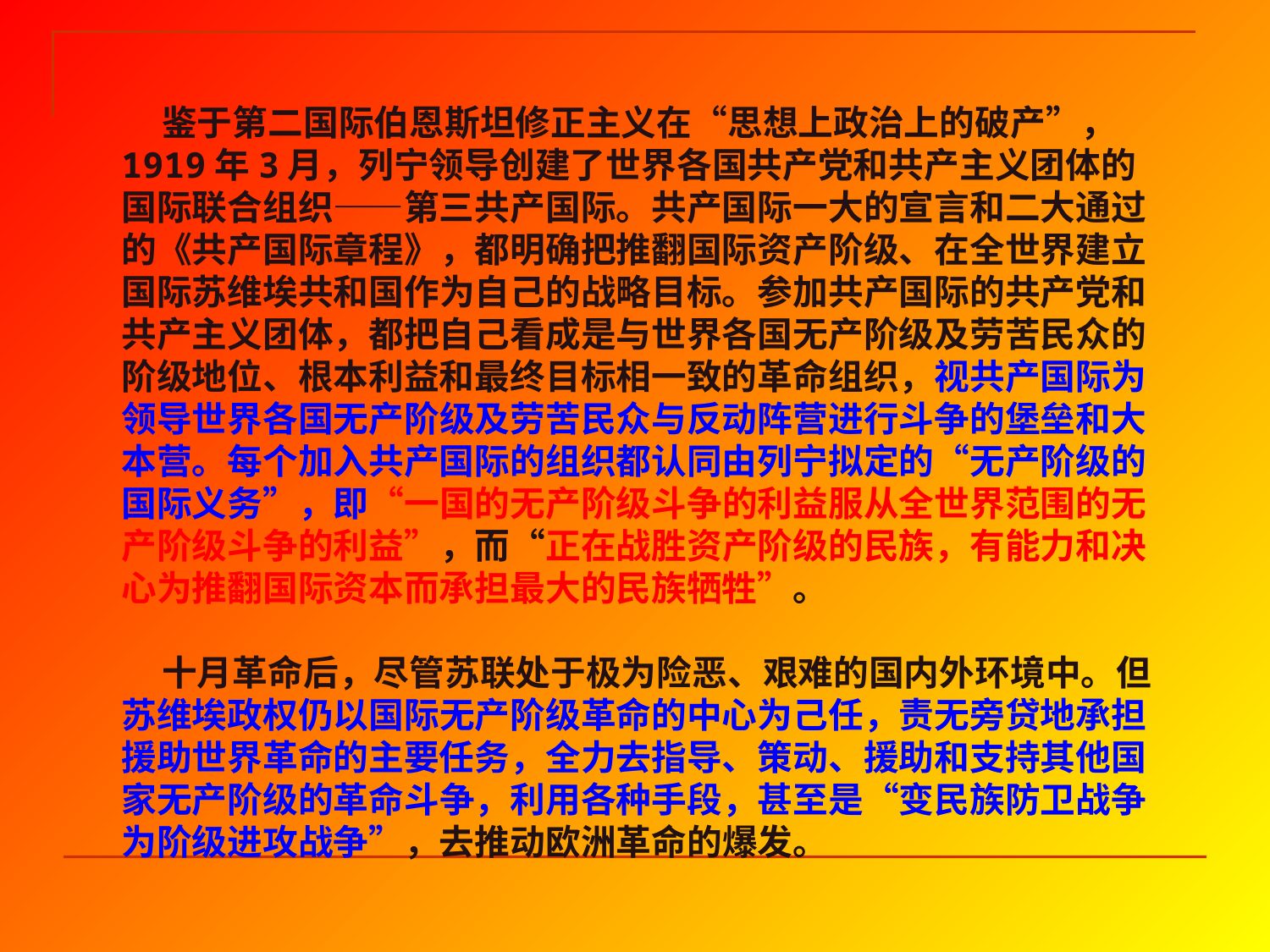

鉴于第二国际伯恩斯坦修正主义在“思想上政治上的破产”， 1919年3月，列宁领导创建了世界各国共产党和共产主义团体的国际联合组织——第三共产国际。共产国际一大的宣言和二大通过的《共产国际章程》，都明确把推翻国际资产阶级、在全世界建立国际苏维埃共和国作为自己的战略目标。参加共产国际的共产党和共产主义团体，都把自己看成是与世界各国无产阶级及劳苦民众的阶级地位、根本利益和最终目标相一致的革命组织，视共产国际为领导世界各国无产阶级及劳苦民众与反动阵营进行斗争的堡垒和大本营。每个加入共产国际的组织都认同由列宁拟定的“无产阶级的国际义务”，即“一国的无产阶级斗争的利益服从全世界范围的无产阶级斗争的利益”，而“正在战胜资产阶级的民族，有能力和决心为推翻国际资本而承担最大的民族牺牲”。

    十月革命后，尽管苏联处于极为险恶、艰难的国内外环境中。但苏维埃政权仍以国际无产阶级革命的中心为己任，责无旁贷地承担援助世界革命的主要任务，全力去指导、策动、援助和支持其他国家无产阶级的革命斗争，利用各种手段，甚至是“变民族防卫战争为阶级进攻战争”，去推动欧洲革命的爆发。